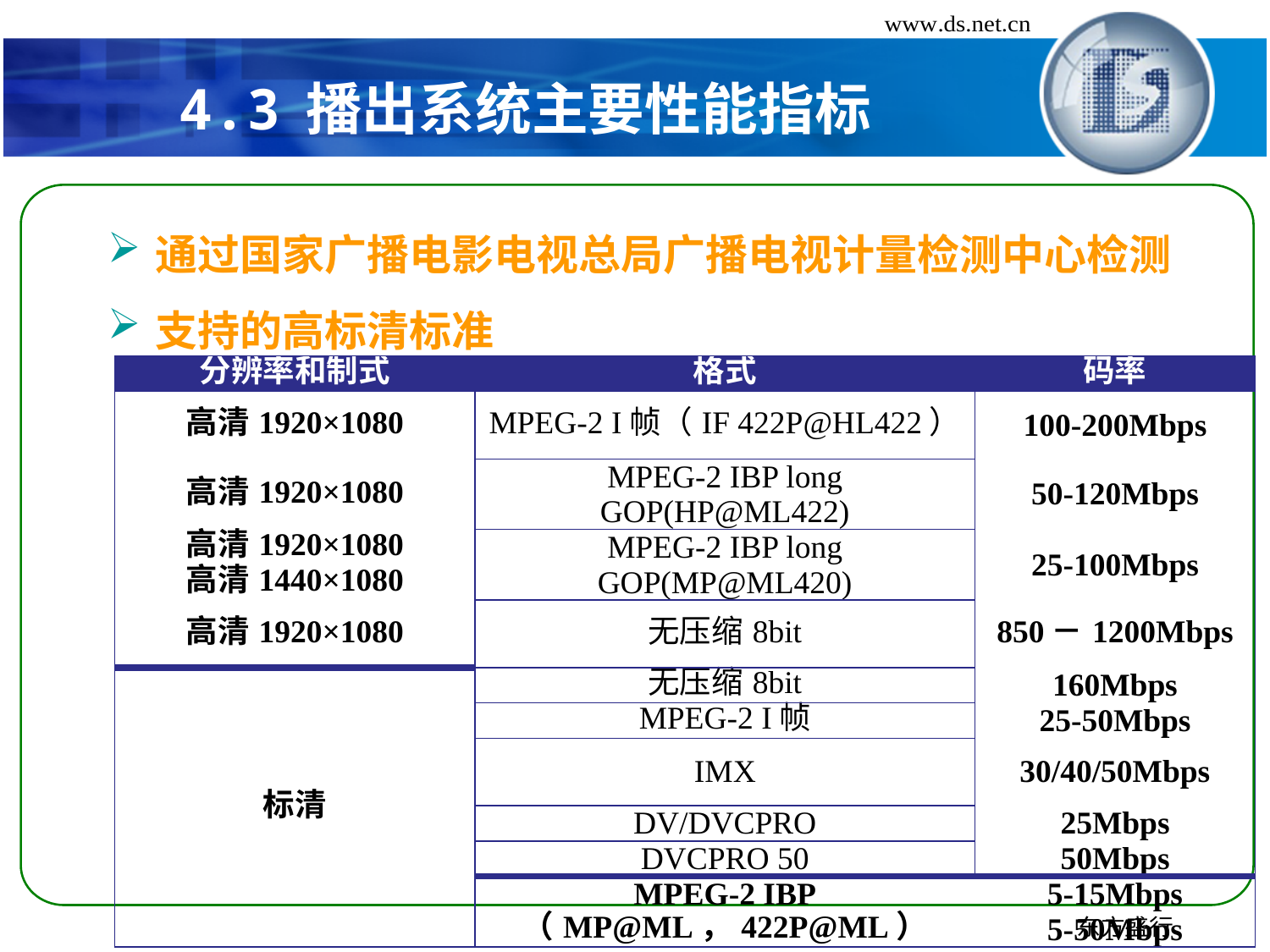

# 4.3	播出系统主要性能指标
通过国家广播电影电视总局广播电视计量检测中心检测
支持的高标清标准
| 分辨率和制式 | 格式 | 码率 |
| --- | --- | --- |
| 高清1920×1080 | MPEG-2 I帧（IF 422P@HL422） | 100-200Mbps |
| 高清1920×1080 | MPEG-2 IBP long GOP(HP@ML422) | 50-120Mbps |
| 高清1920×1080 高清1440×1080 | MPEG-2 IBP long GOP(MP@ML420) | 25-100Mbps |
| 高清1920×1080 | 无压缩8bit | 850－1200Mbps |
| 标清 | 无压缩8bit | 160Mbps |
|  | MPEG-2 I帧 | 25-50Mbps |
|  | IMX | 30/40/50Mbps |
|  | DV/DVCPRO | 25Mbps |
|  | DVCPRO 50 | 50Mbps |
|  | MPEG-2 IBP （MP@ML，422P@ML） | 5-15Mbps 5-50Mbps |